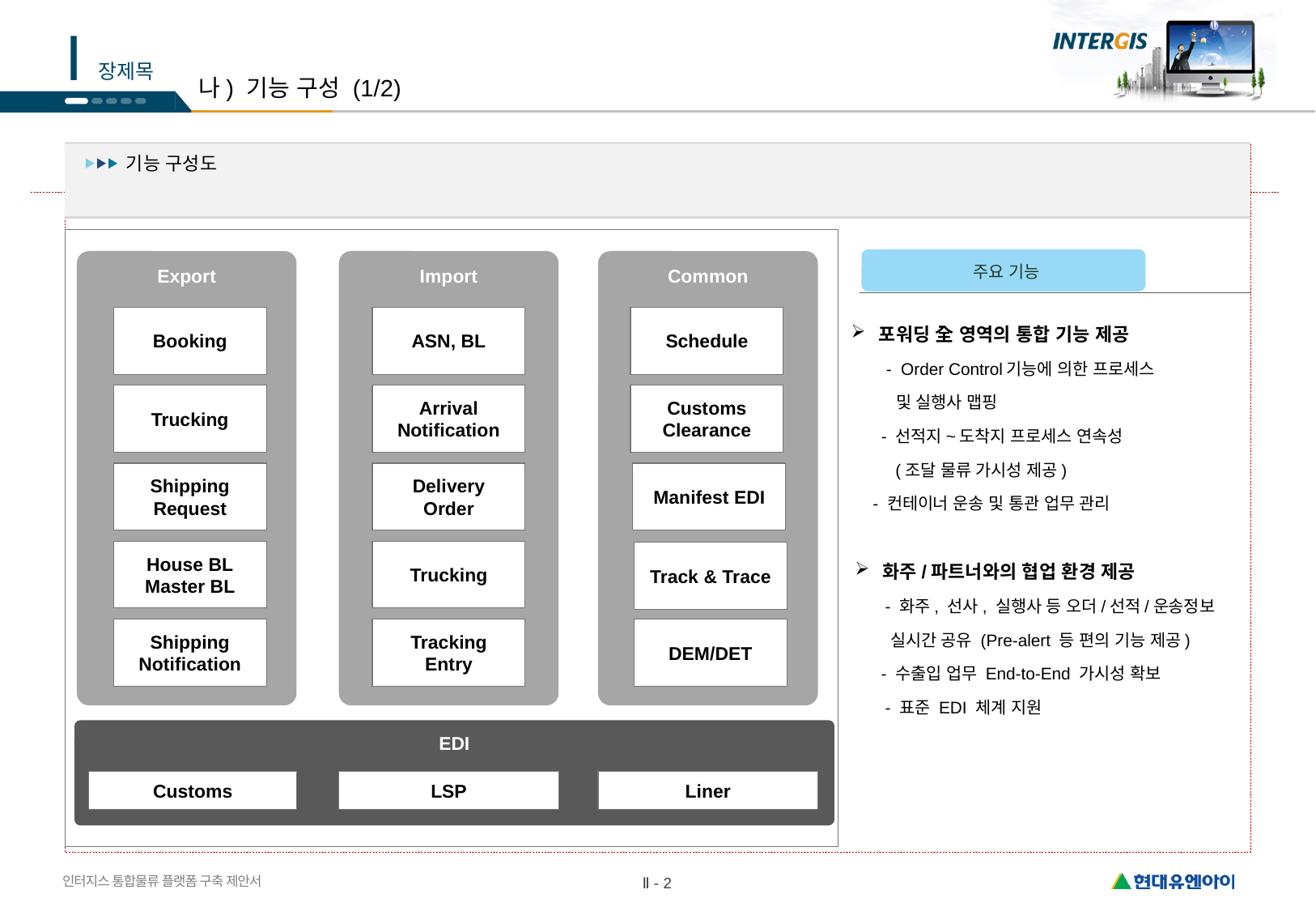

# 나) 기능 구성 (1/2)

기능 구성도

Export
Import
Common
주요 기능
  포워딩 全 영역의 통합 기능 제공
    -  Order Control기능에 의한 프로세스
       및 실행사 맵핑
   - 선적지~도착지 프로세스 연속성
      (조달 물류 가시성 제공)
  - 컨테이너 운송 및 통관 업무 관리
Booking
ASN, BL
Schedule
Trucking
Arrival
Notification
Customs
Clearance
Shipping
Request
Delivery
Order
Manifest EDI
House BL
Master BL
Trucking
Track & Trace
  화주/파트너와의 협업 환경 제공
   - 화주, 선사, 실행사 등 오더/선적/운송정보
     실시간 공유 (Pre-alert 등 편의 기능 제공)
   - 수출입 업무 End-to-End 가시성 확보
   - 표준 EDI 체계 지원
Shipping
Notification
Tracking
Entry
DEM/DET
EDI
Customs
LSP
Liner